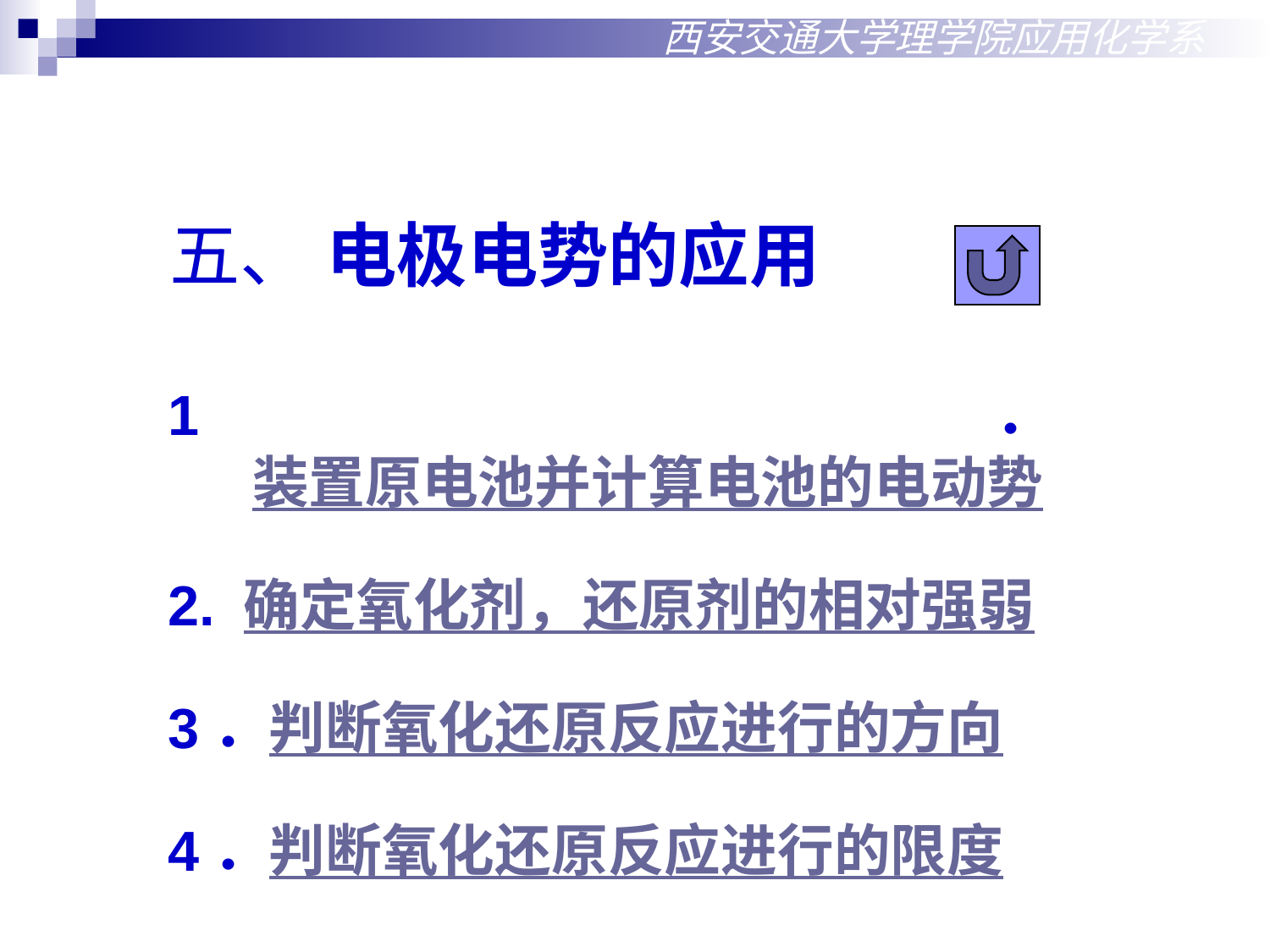

西安交通大学理学院应用化学系
五、 电极电势的应用

1．装置原电池并计算电池的电动势

2. 确定氧化剂，还原剂的相对强弱

3．判断氧化还原反应进行的方向

4．判断氧化还原反应进行的限度